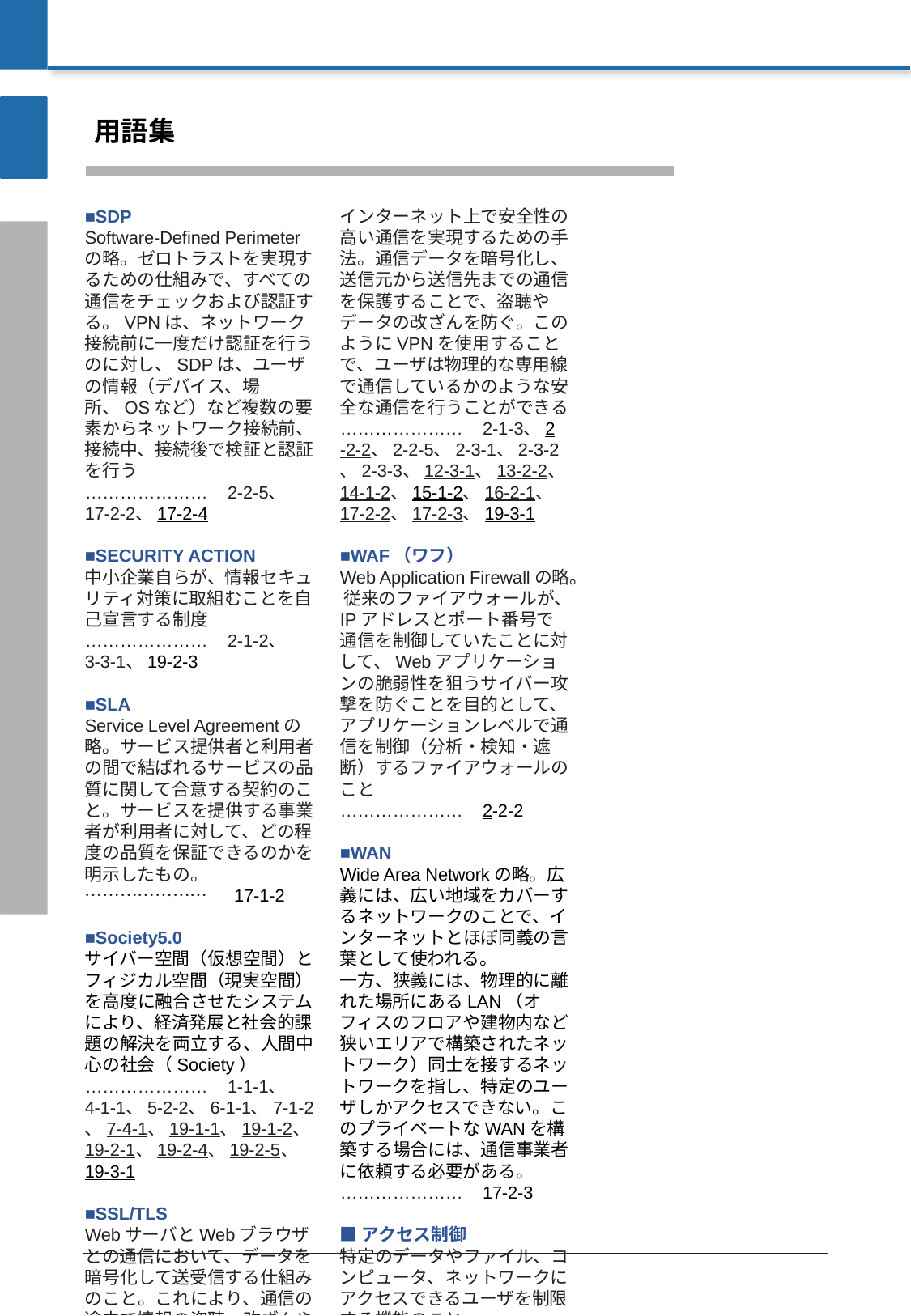

用語集
■SDP
Software-Defined Perimeterの略。ゼロトラストを実現するための仕組みで、すべての通信をチェックおよび認証する。VPNは、ネットワーク接続前に一度だけ認証を行うのに対し、SDPは、ユーザの情報（デバイス、場所、OSなど）など複数の要素からネットワーク接続前、接続中、接続後で検証と認証を行う
…………………    2-2-5、17-2-2、17-2-4

■SECURITY ACTION
中小企業自らが、情報セキュリティ対策に取組むことを自己宣言する制度
…………………    2-1-2、3-3-1、19-2-3

■SLA
Service Level Agreementの略。サービス提供者と利用者の間で結ばれるサービスの品質に関して合意する契約のこと。サービスを提供する事業者が利用者に対して、どの程度の品質を保証できるのかを明示したもの。
…………………　17-1-2

■Society5.0
サイバー空間（仮想空間）とフィジカル空間（現実空間）を高度に融合させたシステムにより、経済発展と社会的課題の解決を両立する、人間中心の社会（Society）
…………………    1-1-1、4-1-1、5-2-2、6-1-1、7-1-2、7-4-1、19-1-1、19-1-2、19-2-1、19-2-4、19-2-5、19-3-1

■SSL/TLS
WebサーバとWebブラウザとの通信において、データを暗号化して送受信する仕組みのこと。これにより、通信の途中で情報の盗聴・改ざんや、なりすましを防ぐことができる。過去にはSSLが使われていたが、脆弱性が発見されたため、TLS（v.1.2以降）への移行が進んでおり、今ではSSLは使われなくなってきている。しかし、歴史的経緯でSSLの用語が広く普及しているため、本テキストでは「SSL/TLS」と表記する。
…………………    14-1-2、17-1-2

■SWG
Secure Web Gatewayの略。社内と社外のネットワーク境界で通信を中継する役割を持っている。また、やり取りしているデータを分析し、悪意のあるデータを遮断することでセキュアな通信環境を実現
…………………    2-2-4、17-2-2、17-2-4

■VPN
Virtual Private Networkの略。インターネット上で安全性の高い通信を実現するための手法。通信データを暗号化し、送信元から送信先までの通信を保護することで、盗聴やデータの改ざんを防ぐ。このようにVPNを使用することで、ユーザは物理的な専用線で通信しているかのような安全な通信を行うことができる
…………………    2-1-3、2-2-2、2-2-5、2-3-1、2-3-2、2-3-3、12-3-1、13-2-2、14-1-2、15-1-2、16-2-1、17-2-2、17-2-3、19-3-1

■WAF（ワフ）
Web Application Firewallの略。 従来のファイアウォールが、IPアドレスとポート番号で通信を制御していたことに対して、Webアプリケーションの脆弱性を狙うサイバー攻撃を防ぐことを目的として、アプリケーションレベルで通信を制御（分析・検知・遮断）するファイアウォールのこと
…………………    2-2-2

■WAN
Wide Area Networkの略。広義には、広い地域をカバーするネットワークのことで、インターネットとほぼ同義の言葉として使われる。
一方、狭義には、物理的に離れた場所にあるLAN（オフィスのフロアや建物内など狭いエリアで構築されたネットワーク）同士を接するネットワークを指し、特定のユーザしかアクセスできない。このプライベートなWANを構築する場合には、通信事業者に依頼する必要がある。
…………………    17-2-3

■アクセス制御
特定のデータやファイル、コンピュータ、ネットワークにアクセスできるユーザを制限する機能のこと
…………………    2-2-5、第3章コラム、7-2-2、7-3-2、9-1-1、14-1-1、14-1-2、17-1-1、17-2-2、17-2-4、19-2-9、19-2-14